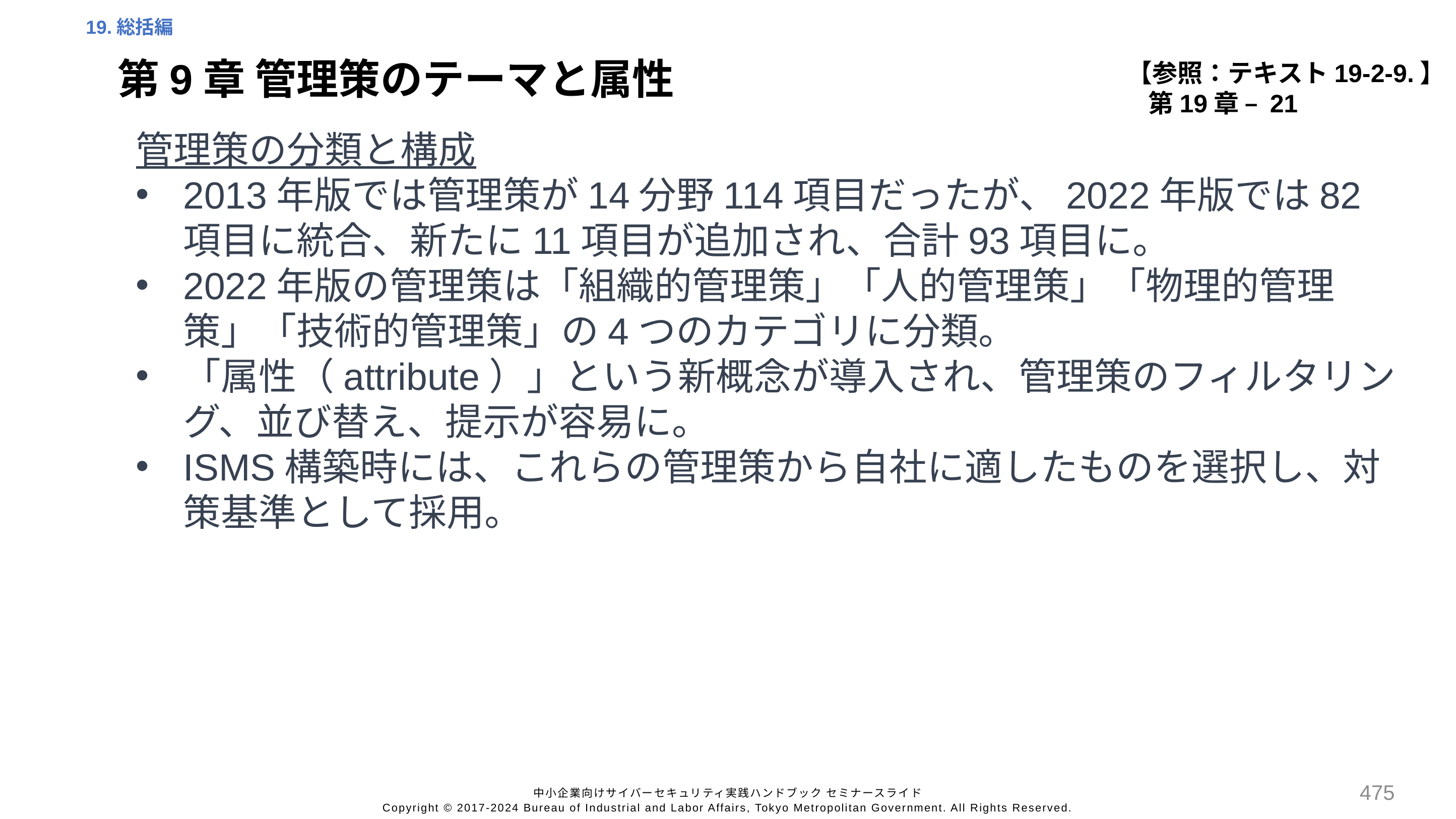

19.総括編
【参照：テキスト19-2-9.】
第19章 – 21
第9章 管理策のテーマと属性
管理策の分類と構成
2013年版では管理策が14分野114項目だったが、2022年版では82項目に統合、新たに11項目が追加され、合計93項目に。
2022年版の管理策は「組織的管理策」「人的管理策」「物理的管理策」「技術的管理策」の4つのカテゴリに分類。
「属性（attribute）」という新概念が導入され、管理策のフィルタリング、並び替え、提示が容易に。
ISMS構築時には、これらの管理策から自社に適したものを選択し、対策基準として採用。

475